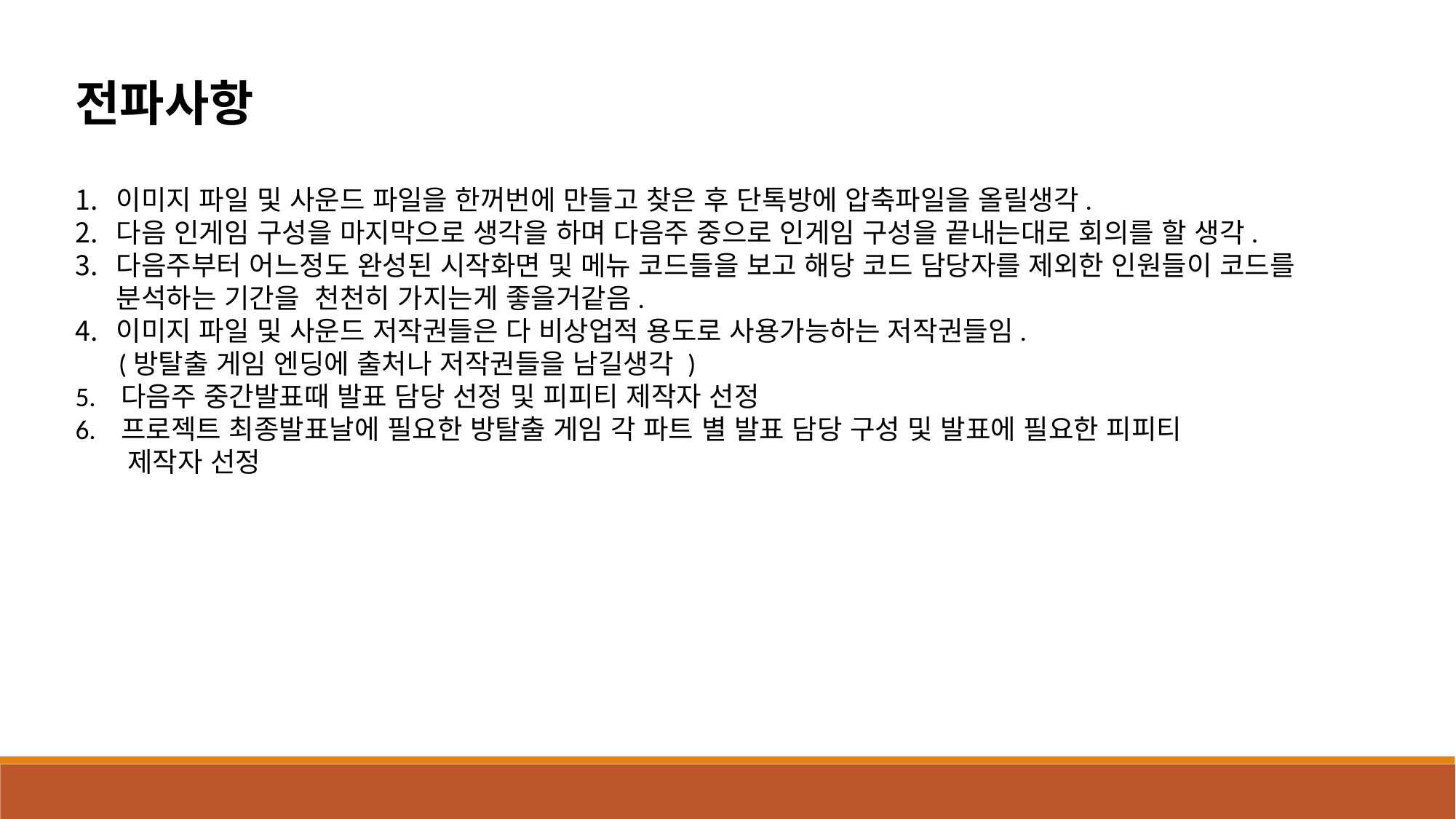

전파사항

이미지 파일 및 사운드 파일을 한꺼번에 만들고 찾은 후 단톡방에 압축파일을 올릴생각.
다음 인게임 구성을 마지막으로 생각을 하며 다음주 중으로 인게임 구성을 끝내는대로 회의를 할 생각.
다음주부터 어느정도 완성된 시작화면 및 메뉴 코드들을 보고 해당 코드 담당자를 제외한 인원들이 코드를 분석하는 기간을  천천히 가지는게 좋을거같음.
이미지 파일 및 사운드 저작권들은 다 비상업적 용도로 사용가능하는 저작권들임.
       (방탈출 게임 엔딩에 출처나 저작권들을 남길생각 )
5.   다음주 중간발표때 발표 담당 선정 및 피피티 제작자 선정
6.   프로젝트 최종발표날에 필요한 방탈출 게임 각 파트 별 발표 담당 구성 및 발표에 필요한 피피티
      제작자 선정